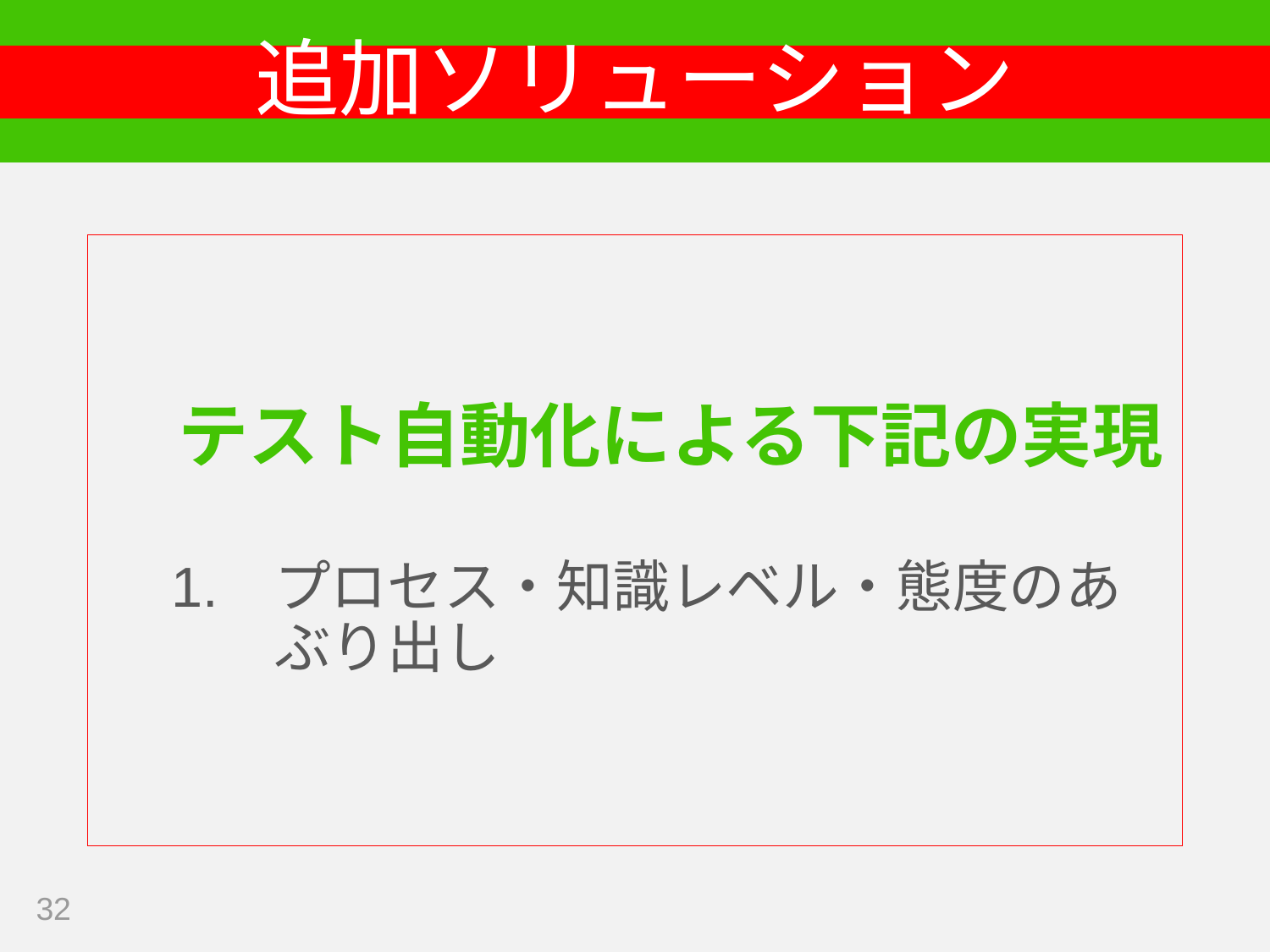

# 追加ソリューション
テスト自動化による下記の実現

プロセス・知識レベル・態度のあぶり出し
32